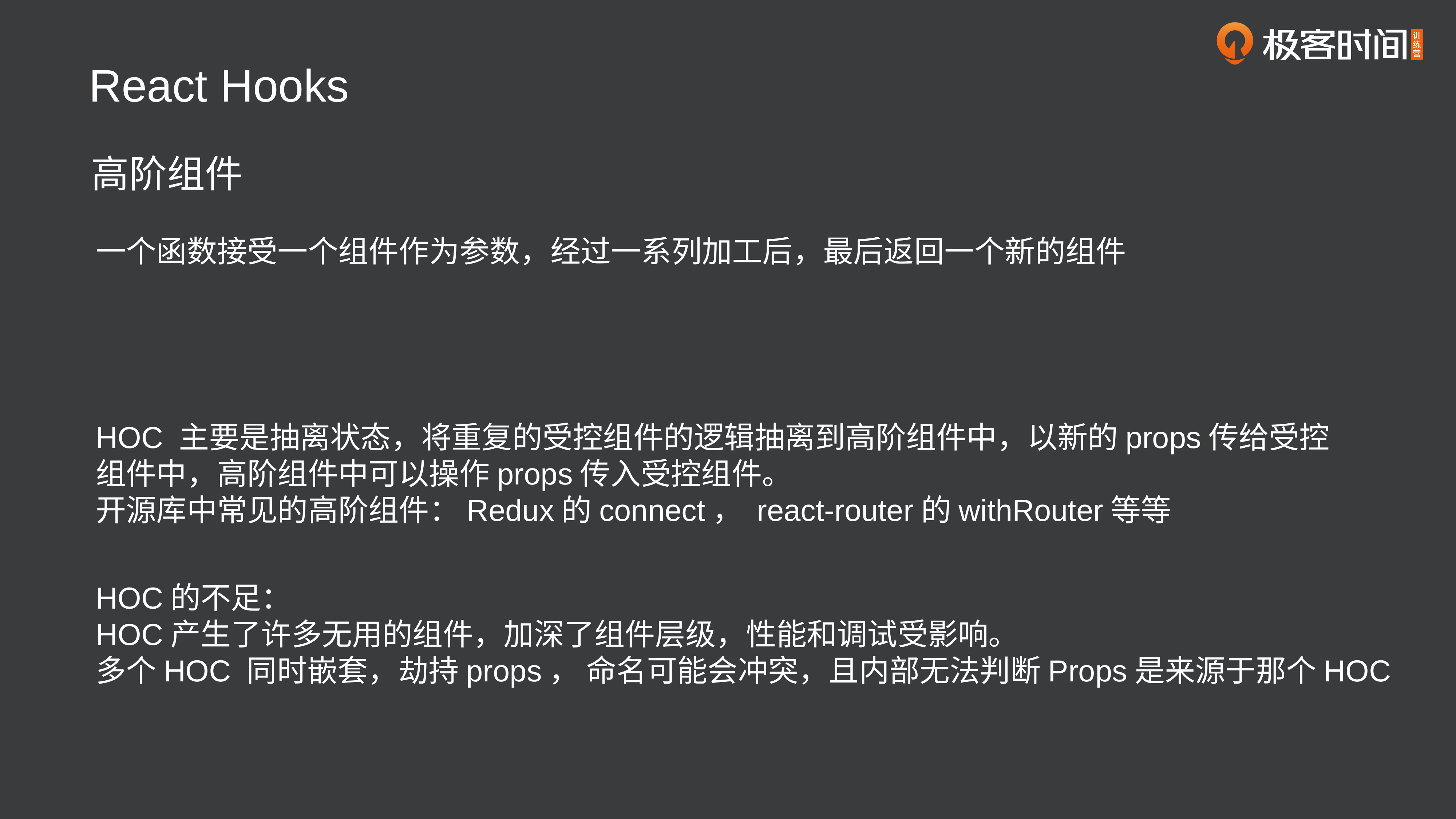

React Hooks

高阶组件
一个函数接受一个组件作为参数，经过一系列加工后，最后返回一个新的组件
HOC 主要是抽离状态，将重复的受控组件的逻辑抽离到高阶组件中，以新的props传给受控组件中，高阶组件中可以操作props传入受控组件。
开源库中常见的高阶组件：Redux的connect， react-router的withRouter等等
HOC的不足：
HOC产生了许多无用的组件，加深了组件层级，性能和调试受影响。
多个HOC 同时嵌套，劫持props， 命名可能会冲突，且内部无法判断Props是来源于那个HOC